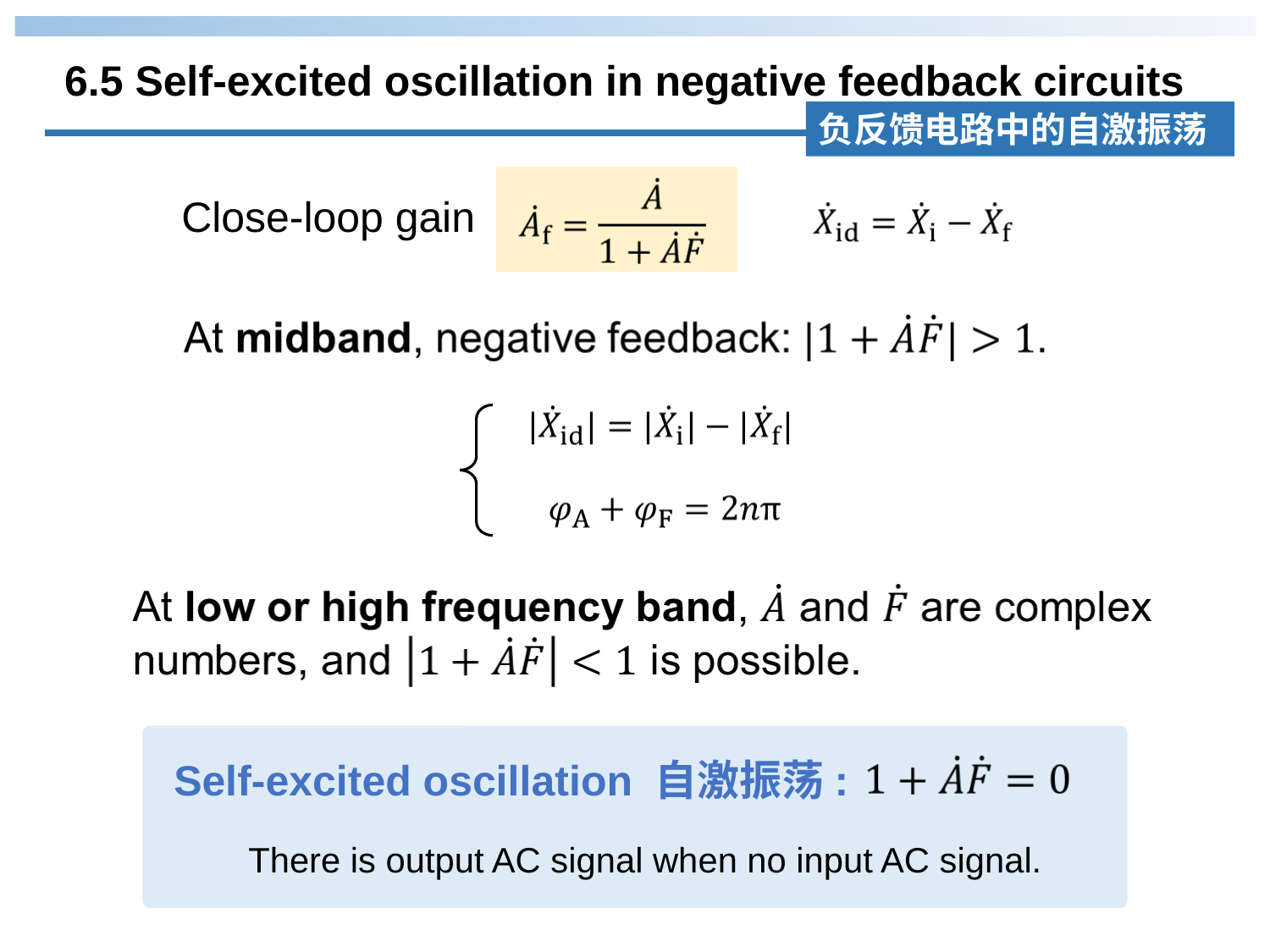

6.5 Self-excited oscillation in negative feedback circuits
负反馈电路中的自激振荡

Close-loop gain

Self-excited oscillation 自激振荡:
There is output AC signal when no input AC signal.